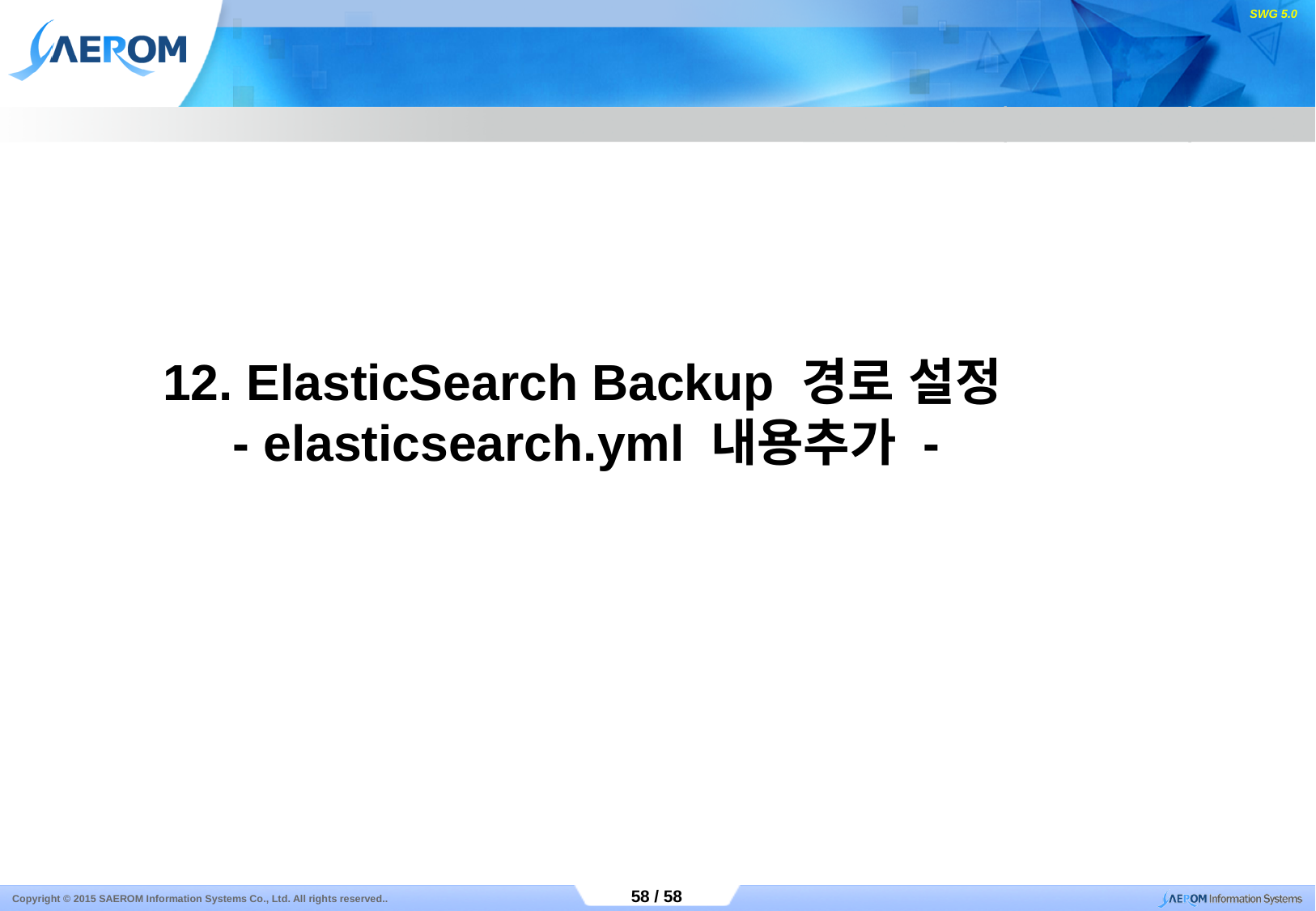

12. ElasticSearch Backup 경로 설정
     - elasticsearch.yml 내용추가 -